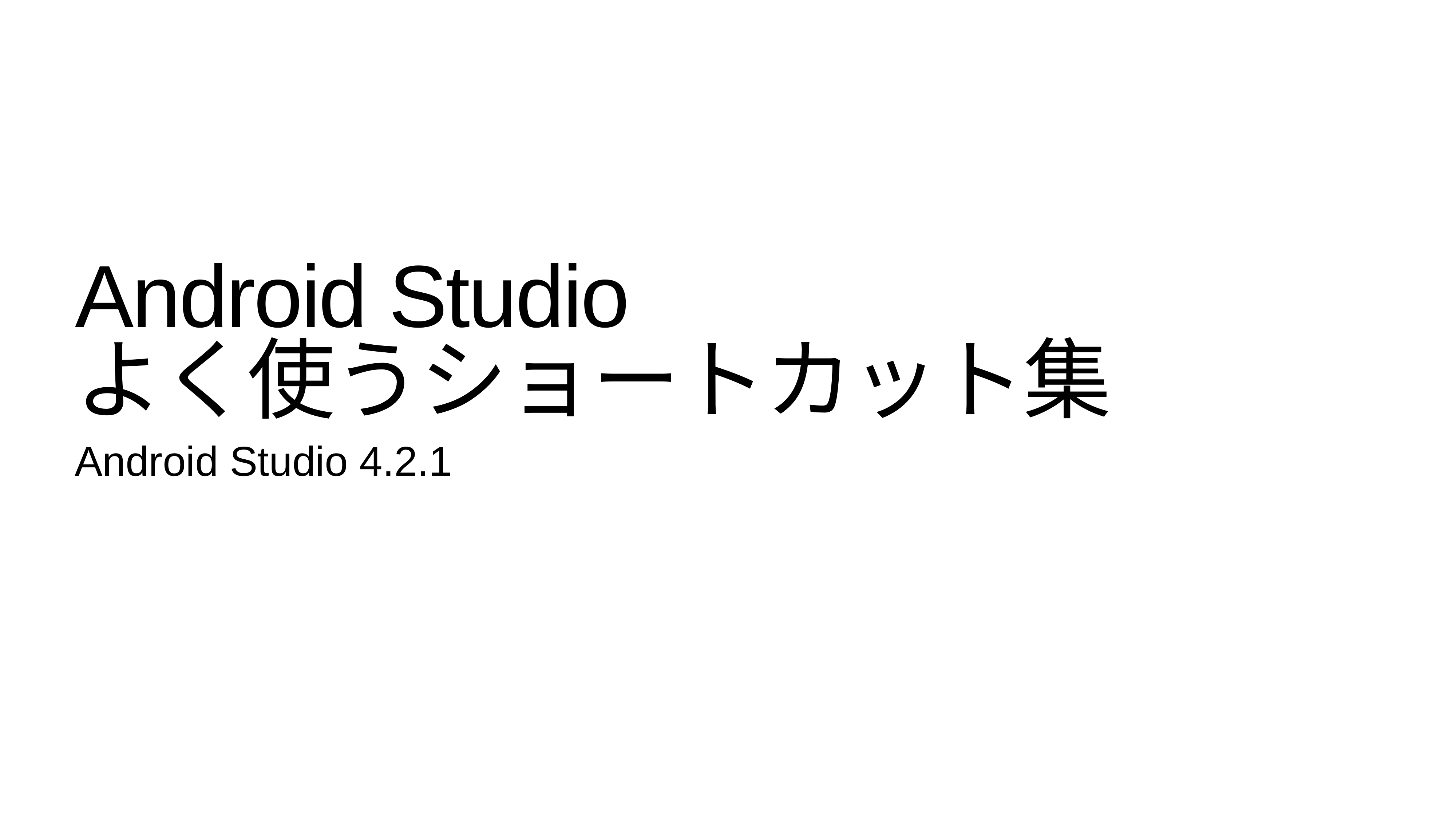

# Android Studio
よく使うショートカット集
Android Studio 4.2.1
1